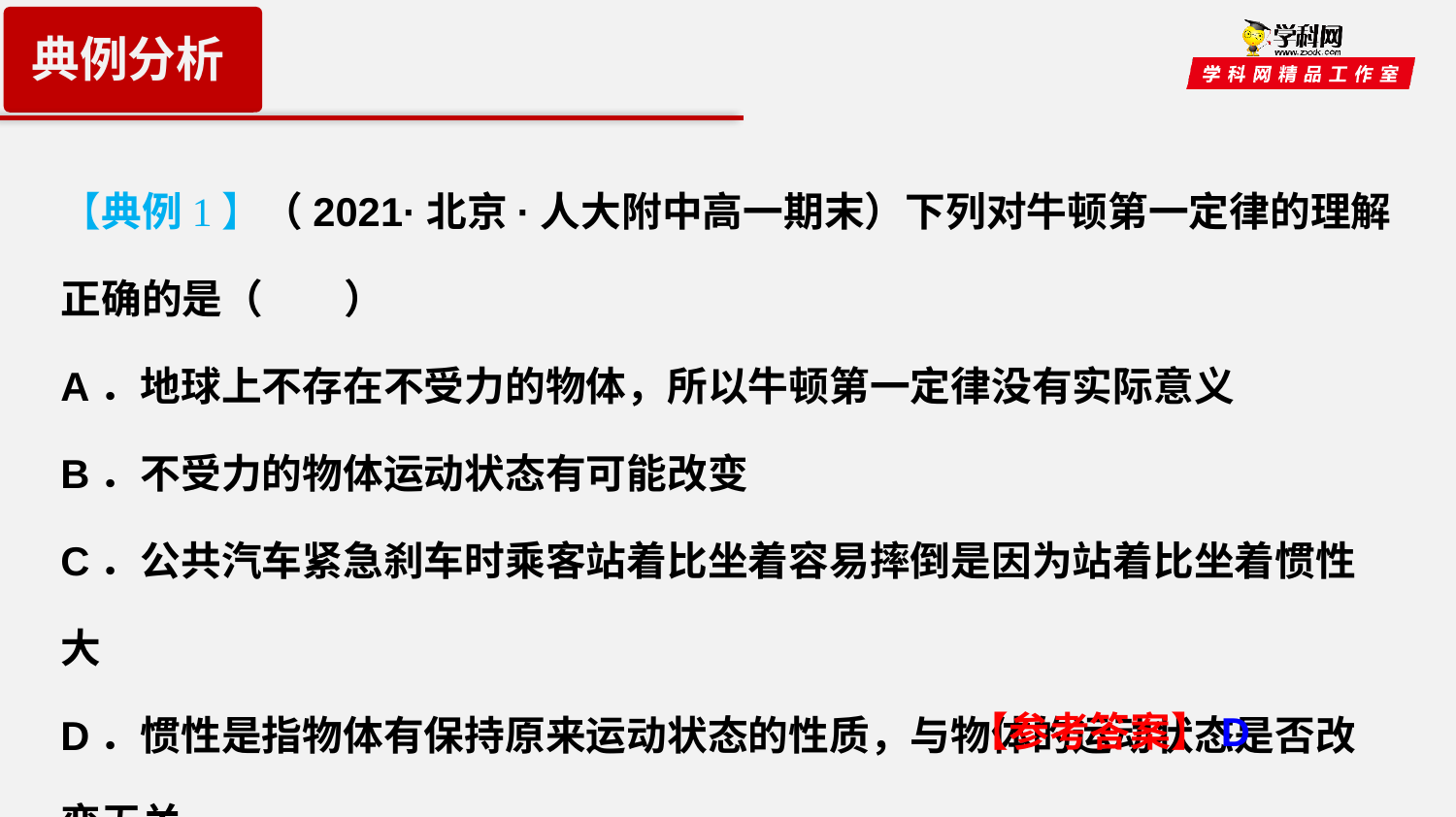

典例分析
【典例1】（2021·北京·人大附中高一期末）下列对牛顿第一定律的理解正确的是（　　）
A．地球上不存在不受力的物体，所以牛顿第一定律没有实际意义
B．不受力的物体运动状态有可能改变
C．公共汽车紧急刹车时乘客站着比坐着容易摔倒是因为站着比坐着惯性大
D．惯性是指物体有保持原来运动状态的性质，与物体的运动状态是否改变无关
【参考答案】D